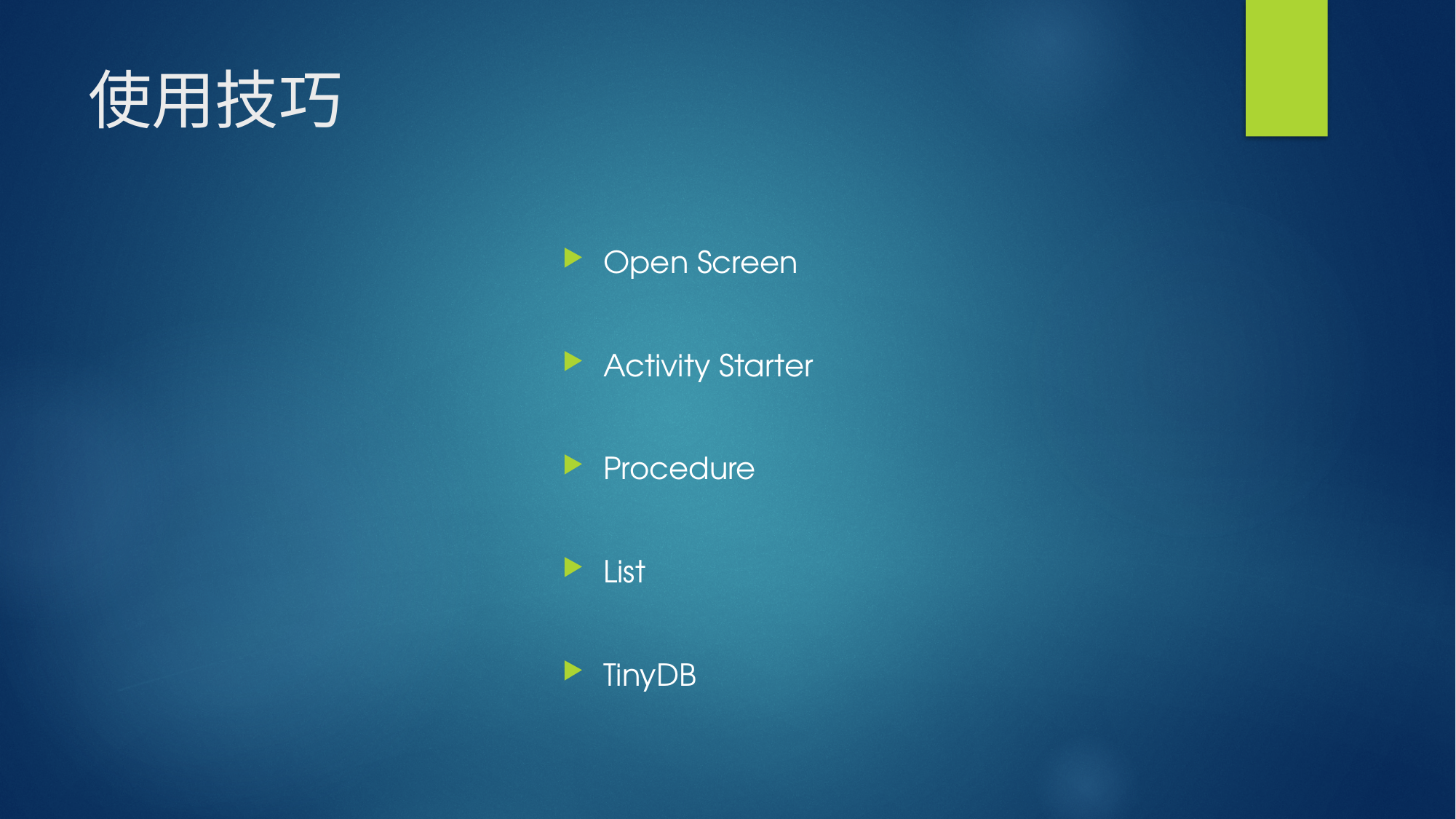

# 使用技巧
Open Screen

Activity Starter

Procedure

List

TinyDB